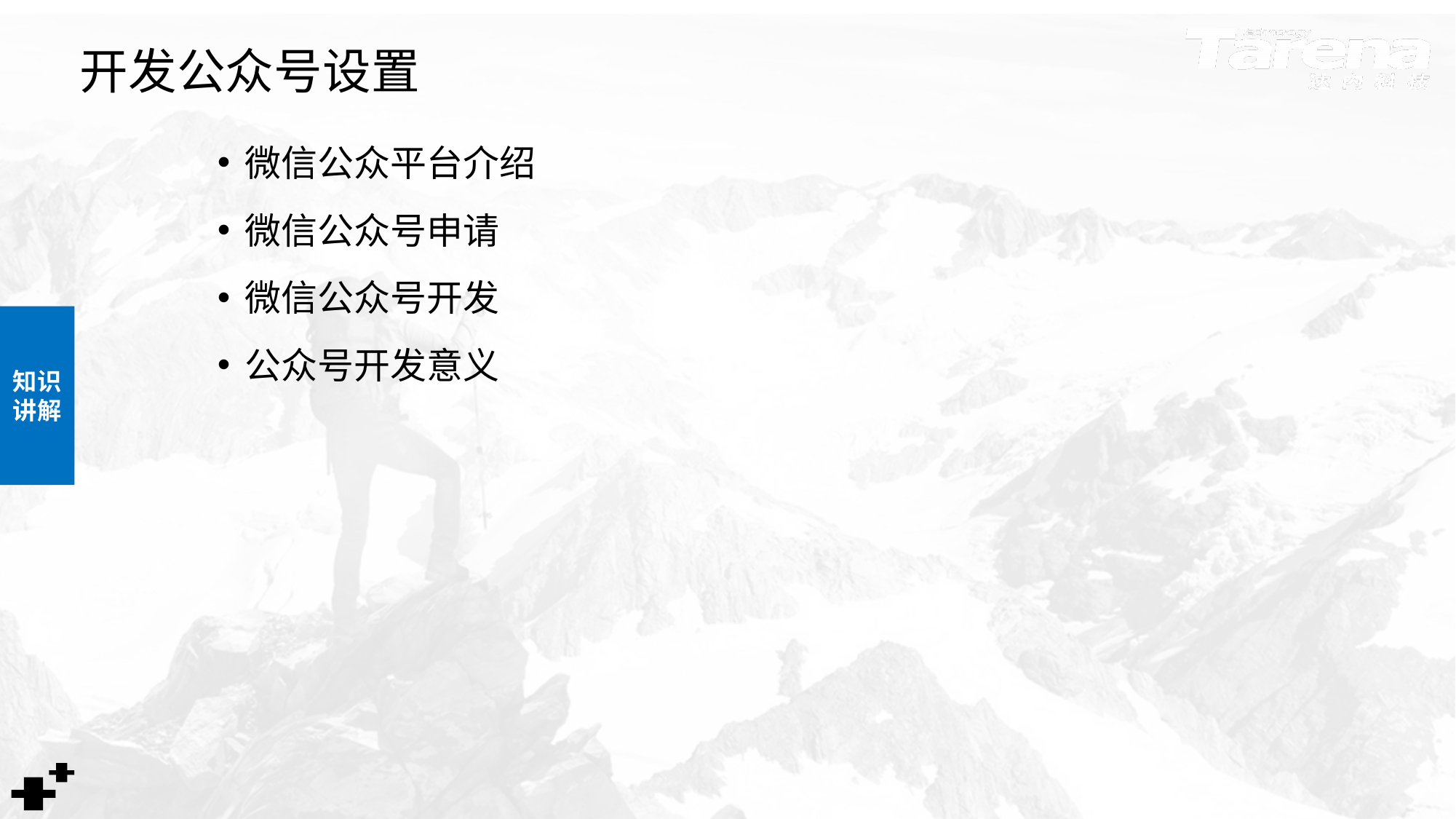

# 开发公众号设置
微信公众平台介绍
微信公众号申请
微信公众号开发
公众号开发意义